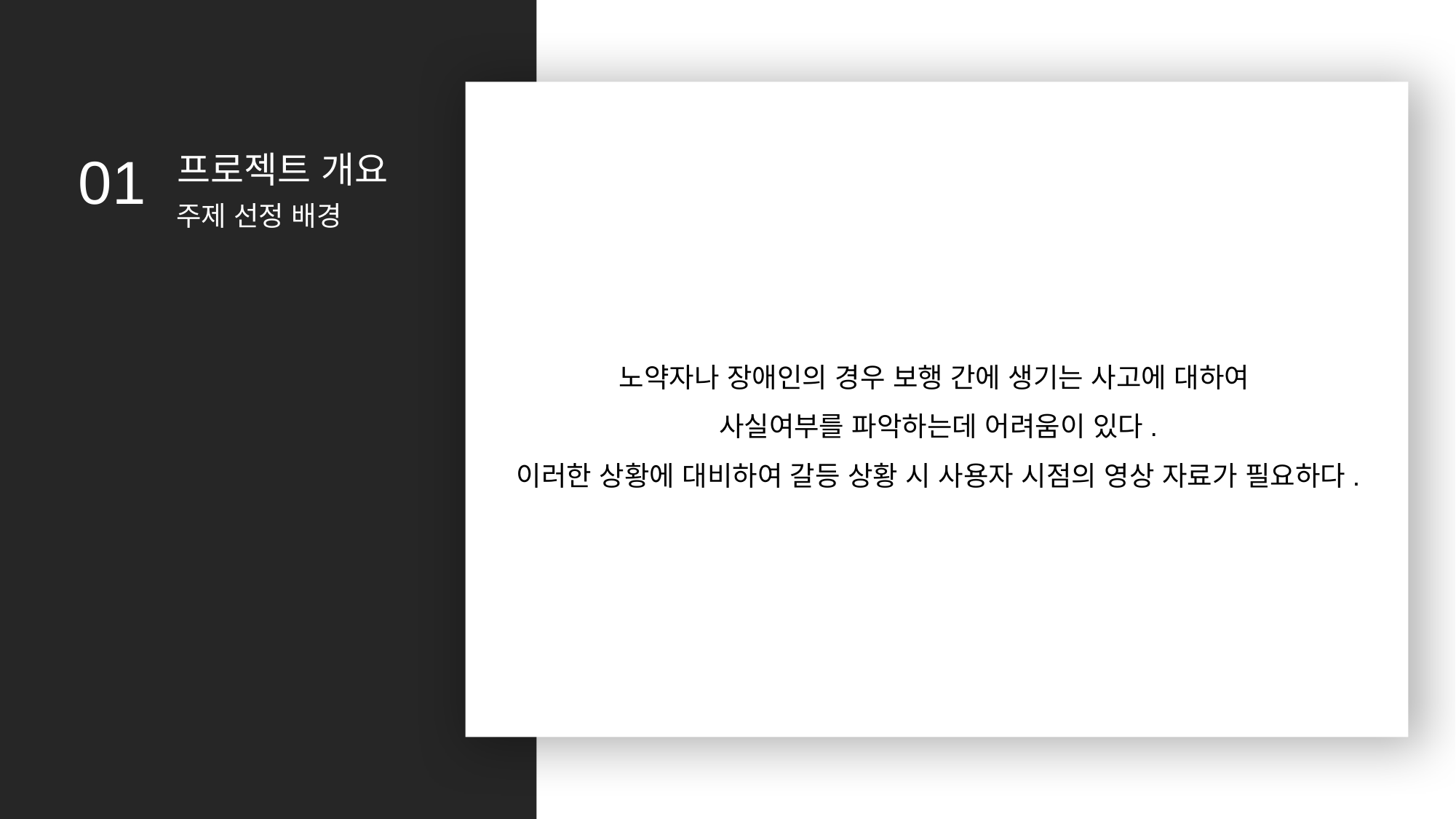

01
프로젝트 개요
주제 선정 배경
노약자나 장애인의 경우 보행 간에 생기는 사고에 대하여
사실여부를 파악하는데 어려움이 있다.
이러한 상황에 대비하여 갈등 상황 시 사용자 시점의 영상 자료가 필요하다.